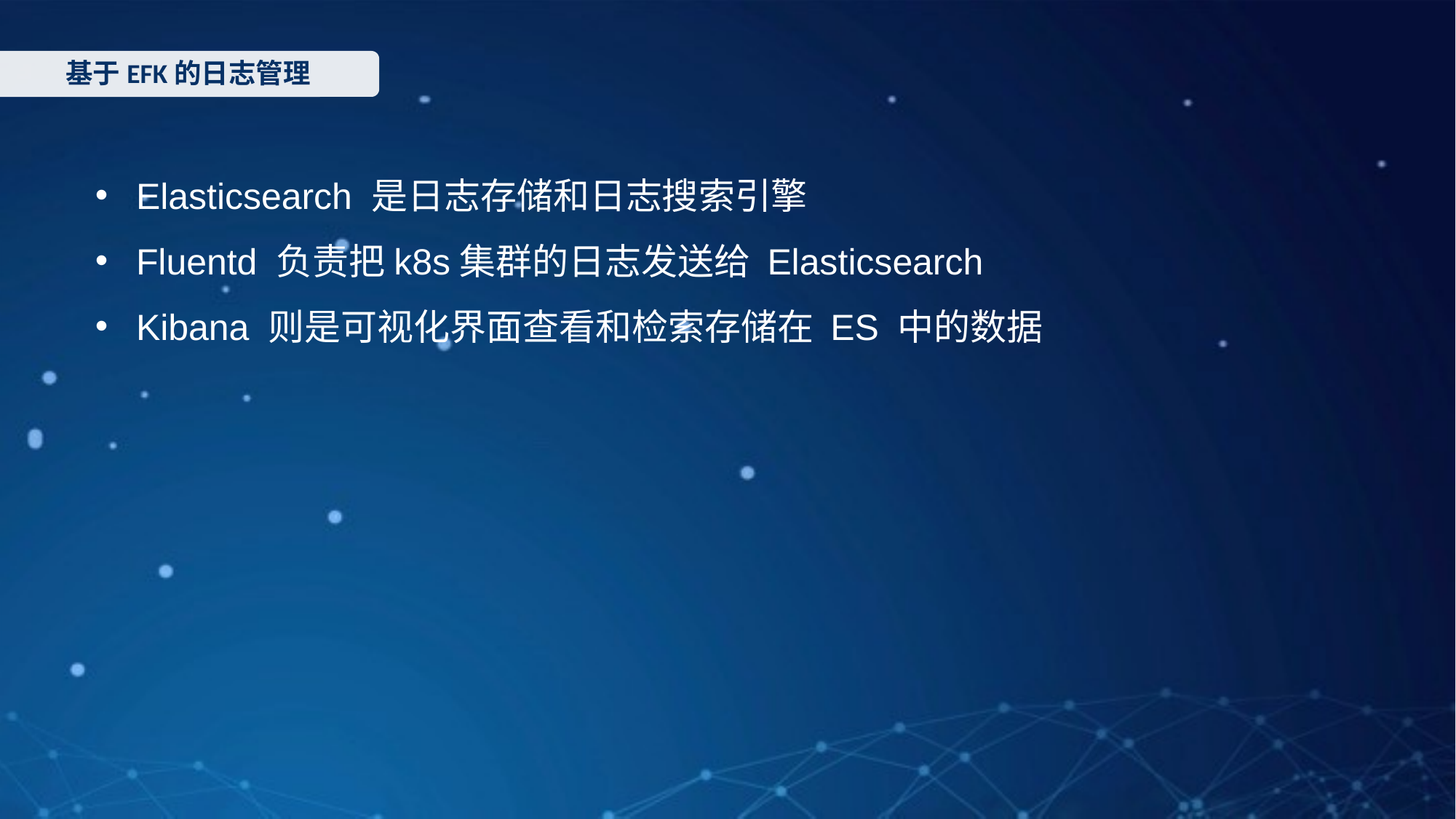

基于EFK的日志管理

Elasticsearch 是日志存储和日志搜索引擎
Fluentd 负责把k8s集群的日志发送给 Elasticsearch
Kibana 则是可视化界面查看和检索存储在 ES 中的数据